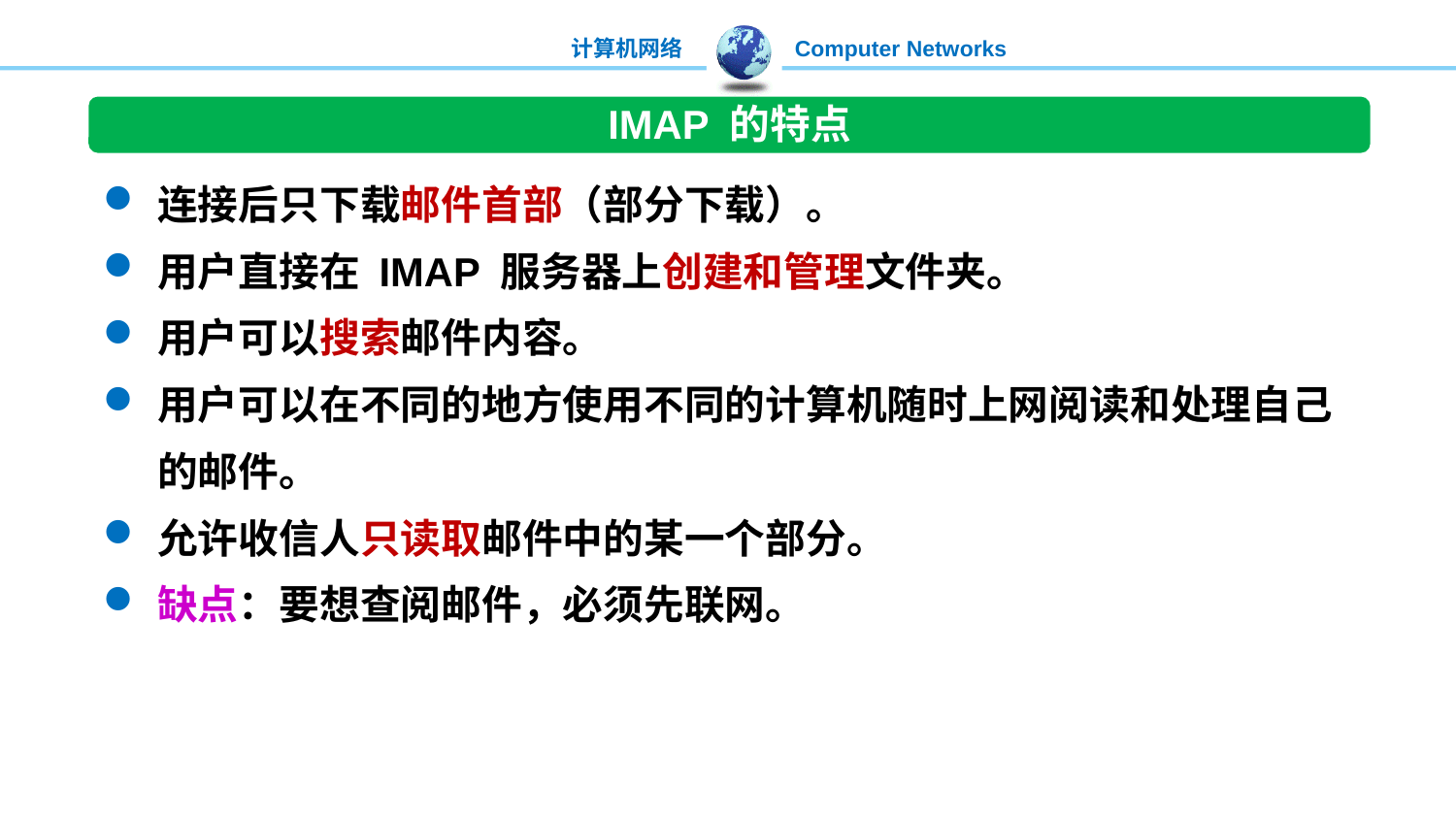

IMAP 的特点

连接后只下载邮件首部（部分下载）。
用户直接在 IMAP 服务器上创建和管理文件夹。
用户可以搜索邮件内容。
用户可以在不同的地方使用不同的计算机随时上网阅读和处理自己的邮件。
允许收信人只读取邮件中的某一个部分。
缺点：要想查阅邮件，必须先联网。